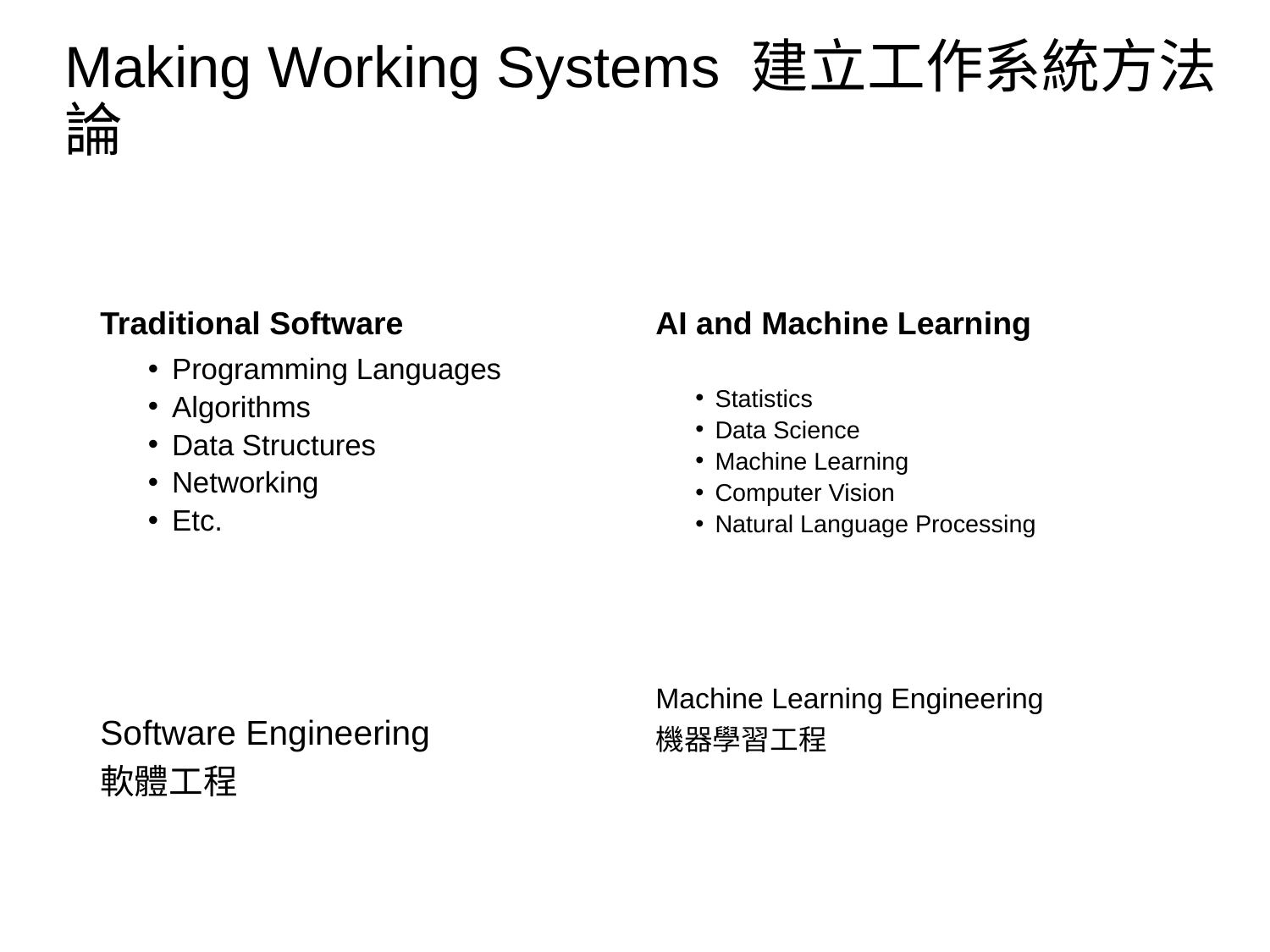

# Making Working Systems 建立工作系統方法論
Traditional Software
AI and Machine Learning
Programming Languages
Algorithms
Data Structures
Networking
Etc.

Software Engineering
軟體工程

Statistics
Data Science
Machine Learning
Computer Vision
Natural Language Processing

Machine Learning Engineering
機器學習工程